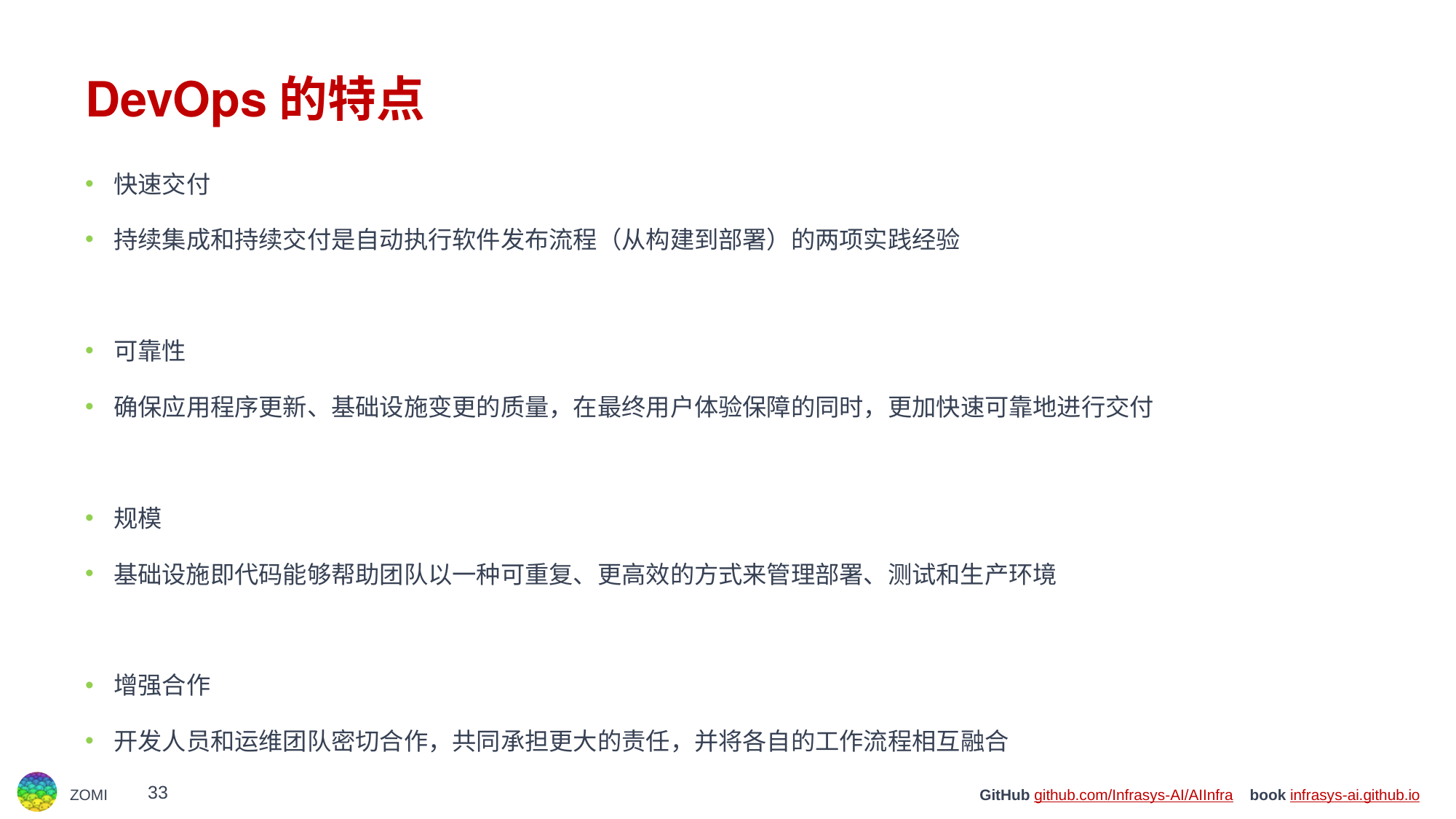

# DevOps的特点
快速交付
持续集成和持续交付是自动执行软件发布流程（从构建到部署）的两项实践经验

可靠性
确保应用程序更新、基础设施变更的质量，在最终用户体验保障的同时，更加快速可靠地进行交付

规模
基础设施即代码能够帮助团队以一种可重复、更高效的方式来管理部署、测试和生产环境

增强合作
开发人员和运维团队密切合作，共同承担更大的责任，并将各自的工作流程相互融合